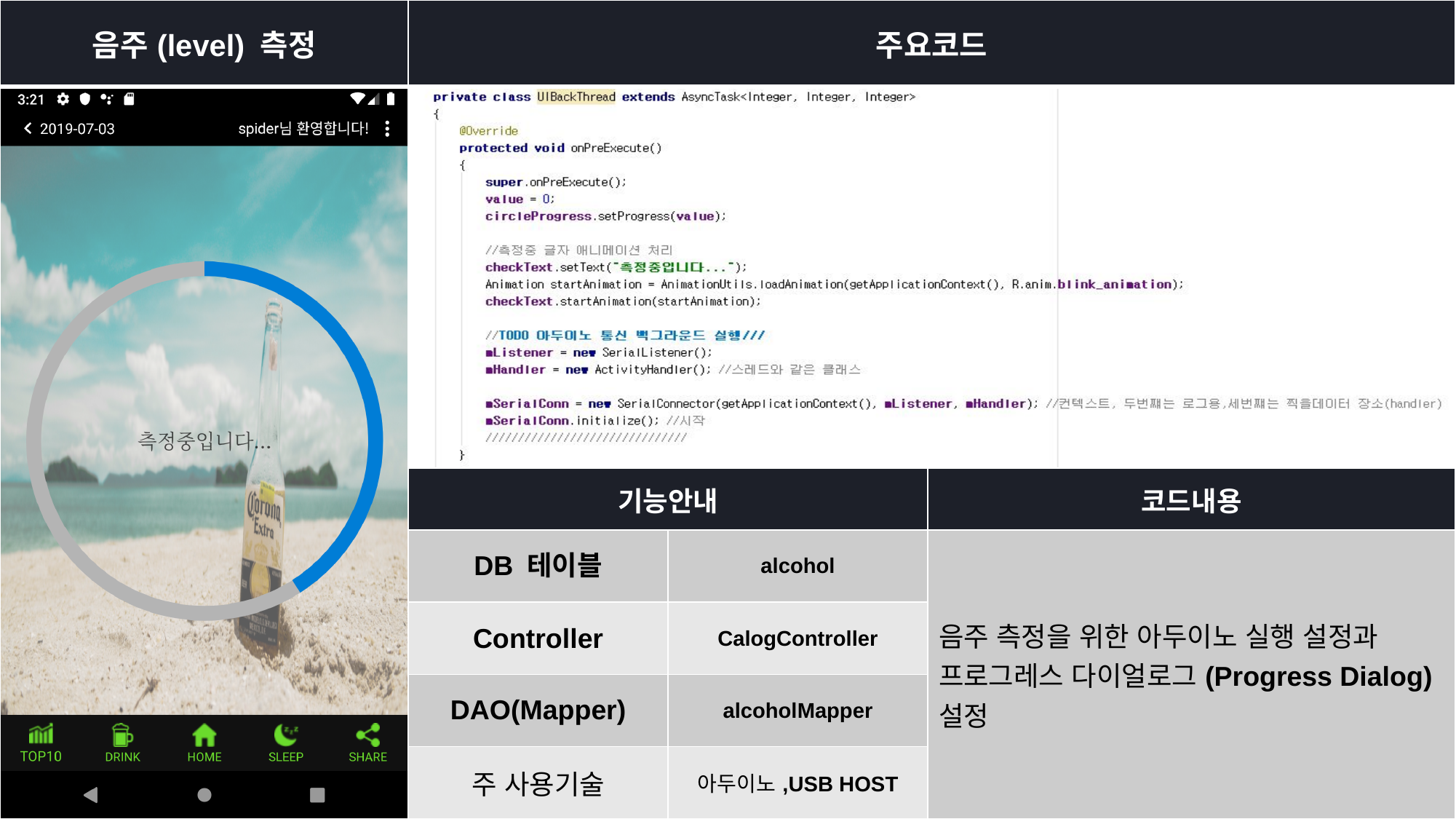

| 음주(level) 측정 | 주요코드 |  |  |
| --- | --- | --- | --- |
|  |  |  |  |
|  | 기능안내 |  | 코드내용 |
|  | DB 테이블 | alcohol | 음주 측정을 위한 아두이노 실행 설정과 프로그레스 다이얼로그(Progress Dialog) 설정 |
|  | Controller | CalogController |  |
|  | DAO(Mapper) | alcoholMapper |  |
|  | 주 사용기술 | 아두이노,USB HOST |  |